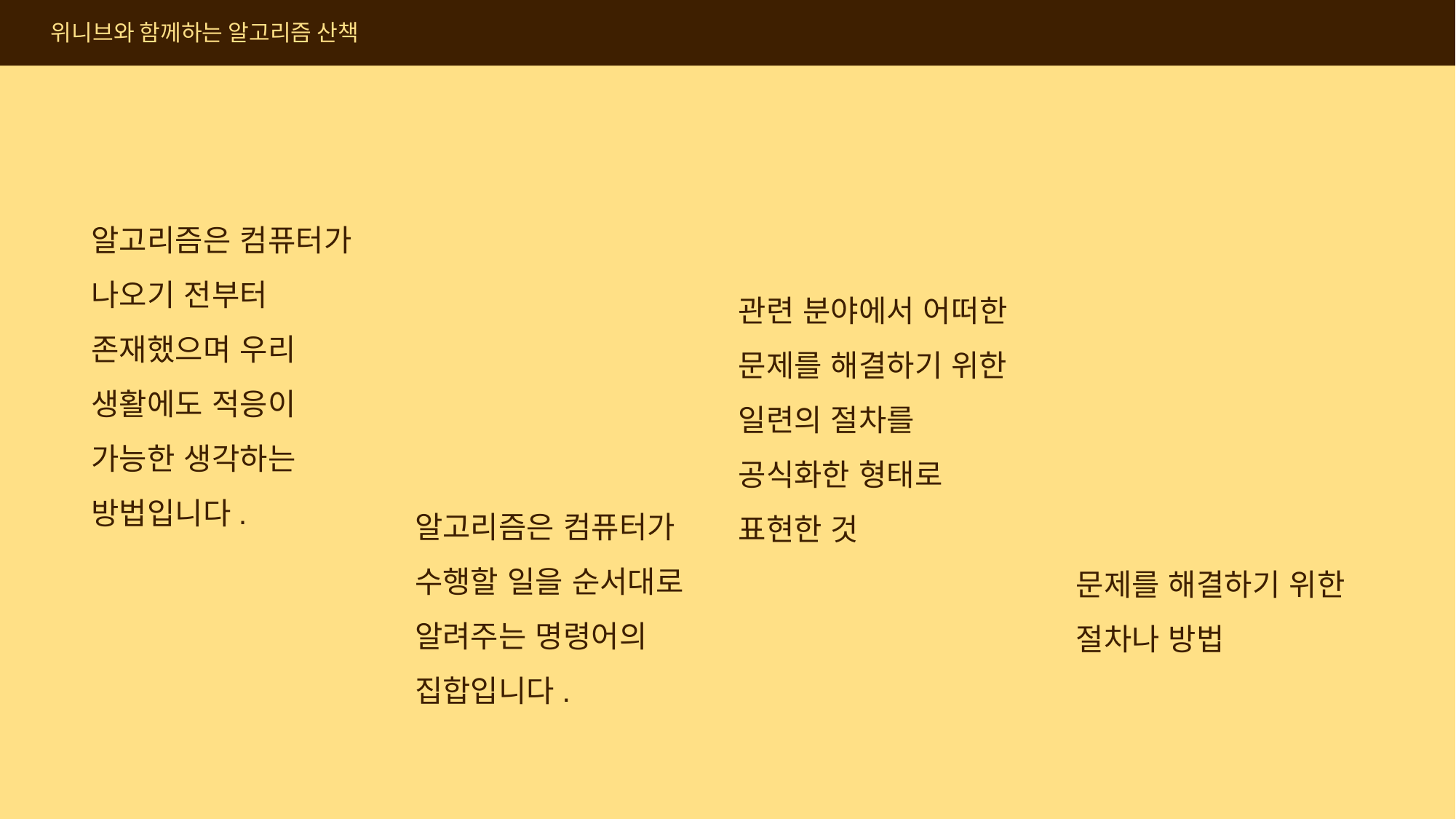

위니브와 함께하는 알고리즘 산책
알고리즘은 컴퓨터가 나오기 전부터 존재했으며 우리 생활에도 적응이 가능한 생각하는 방법입니다.
관련 분야에서 어떠한 문제를 해결하기 위한 일련의 절차를 공식화한 형태로 표현한 것
알고리즘은 컴퓨터가 수행할 일을 순서대로 알려주는 명령어의 집합입니다.
문제를 해결하기 위한 절차나 방법